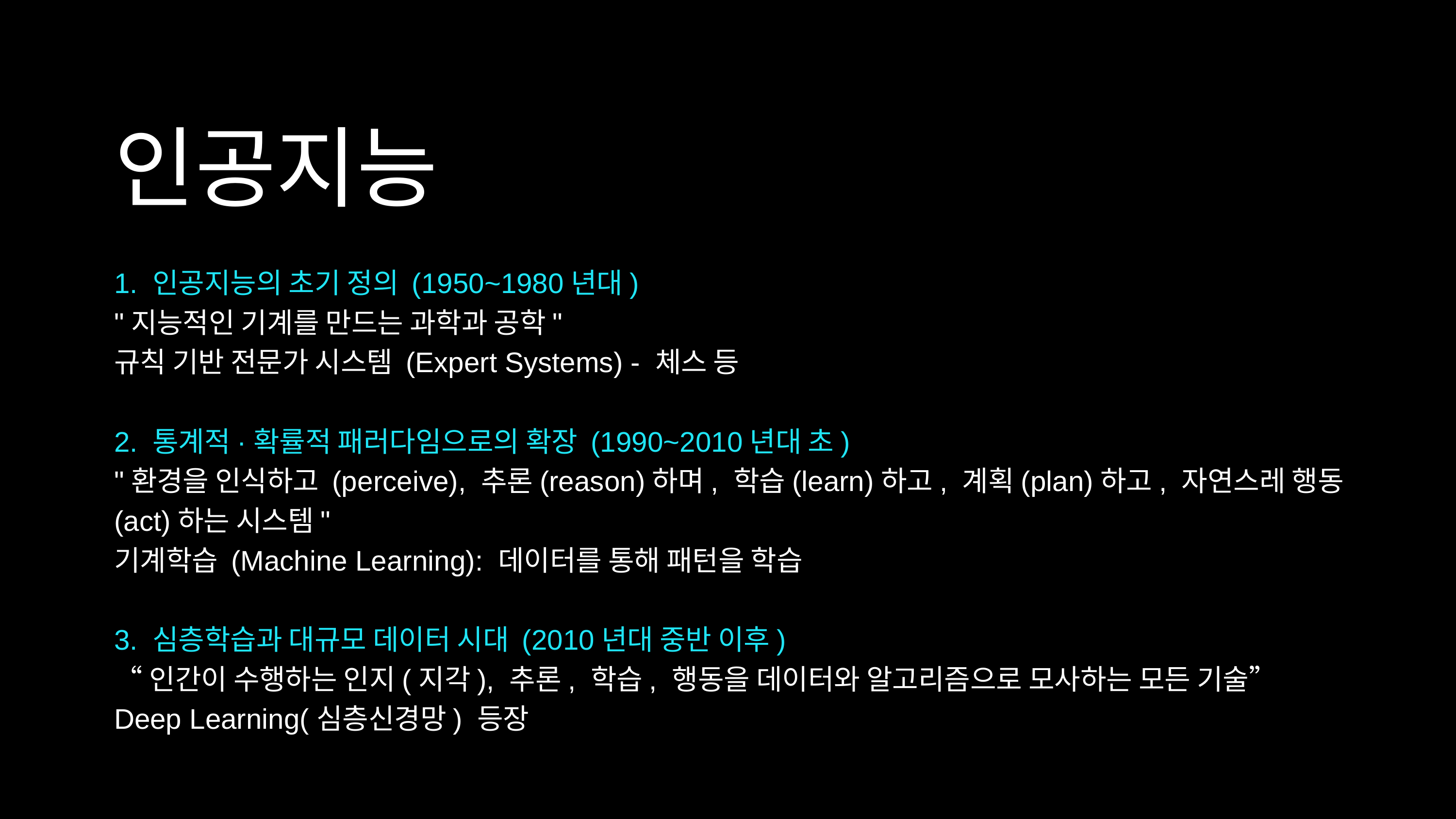

인공지능
1. 인공지능의 초기 정의 (1950~1980년대)
"지능적인 기계를 만드는 과학과 공학"
규칙 기반 전문가 시스템 (Expert Systems) - 체스 등

2. 통계적·확률적 패러다임으로의 확장 (1990~2010년대 초)
"환경을 인식하고 (perceive), 추론(reason)하며, 학습(learn)하고, 계획(plan)하고, 자연스레 행동(act)하는 시스템"
기계학습 (Machine Learning): 데이터를 통해 패턴을 학습

3. 심층학습과 대규모 데이터 시대 (2010년대 중반 이후)
“인간이 수행하는 인지(지각), 추론, 학습, 행동을 데이터와 알고리즘으로 모사하는 모든 기술”
Deep Learning(심층신경망) 등장